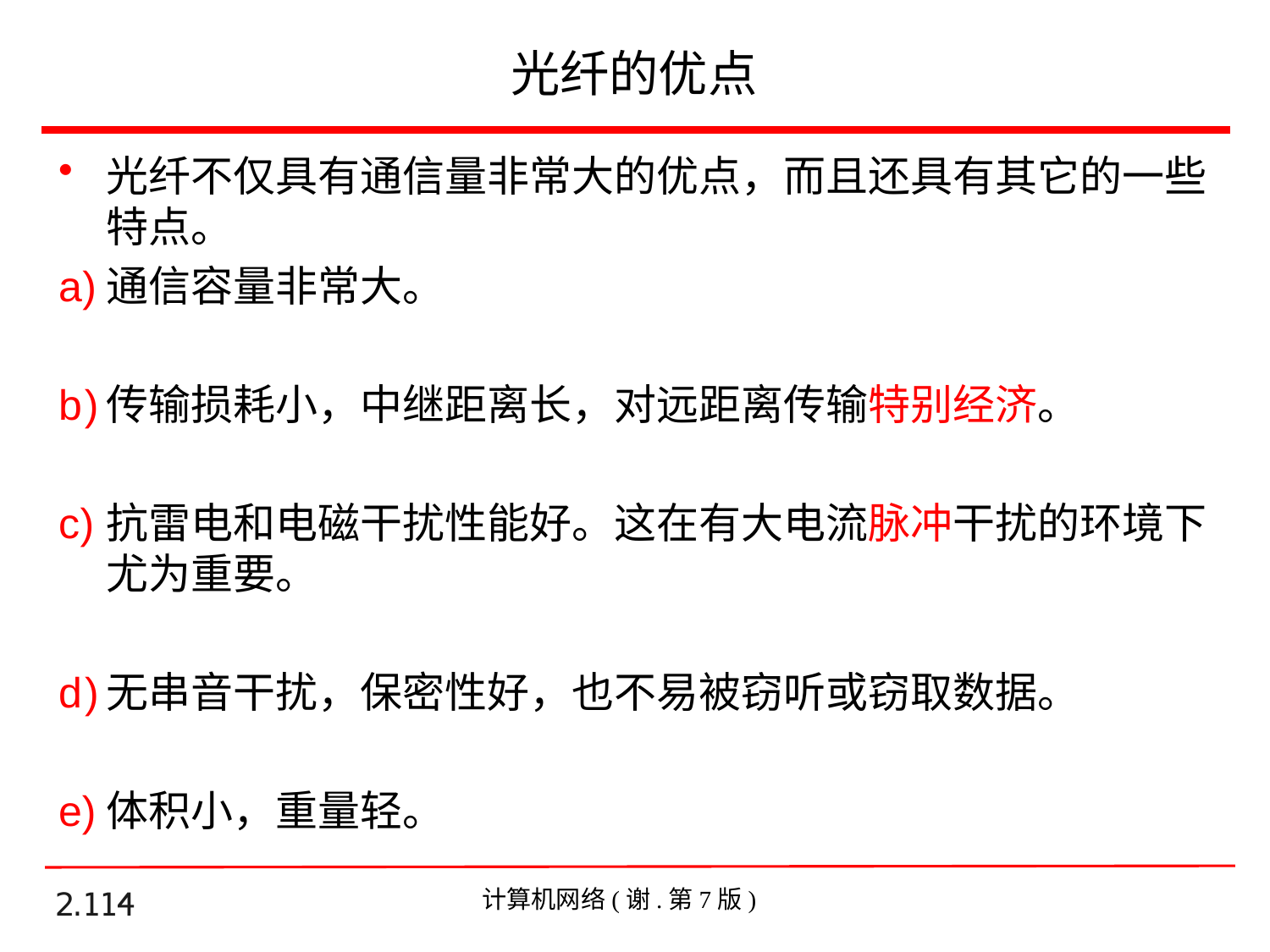

# 光纤的优点
光纤不仅具有通信量非常大的优点，而且还具有其它的一些特点。
通信容量非常大。

传输损耗小，中继距离长，对远距离传输特别经济。

抗雷电和电磁干扰性能好。这在有大电流脉冲干扰的环境下尤为重要。

无串音干扰，保密性好，也不易被窃听或窃取数据。

体积小，重量轻。